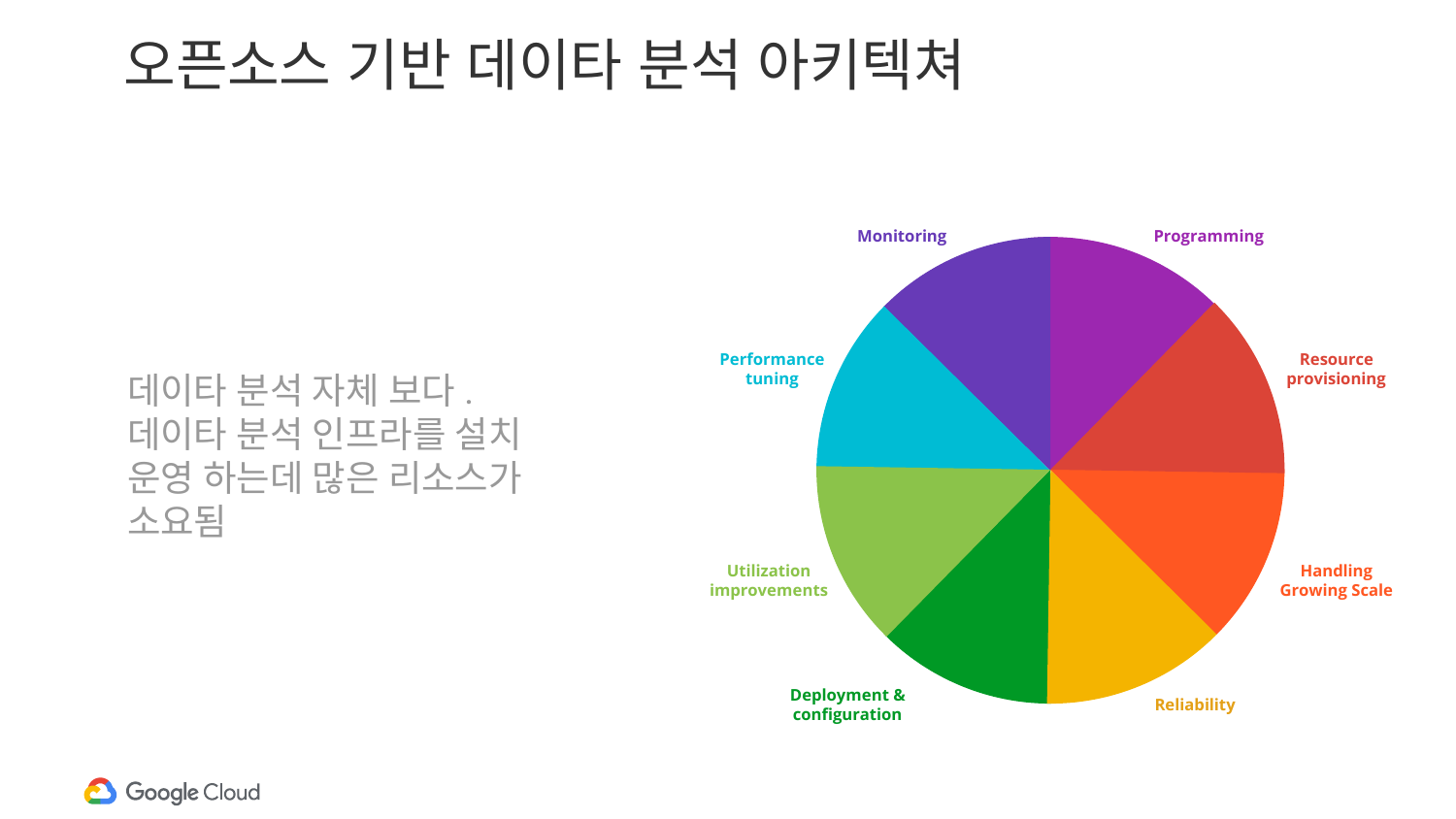

# 오픈소스 기반 데이타 분석 아키텍쳐

Monitoring
Programming

Performance tuning
Resource provisioning
데이타 분석 자체 보다.
데이타 분석 인프라를 설치 운영 하는데 많은 리소스가 소요됨
Utilization improvements
Handling Growing Scale
Deployment & configuration
Reliability